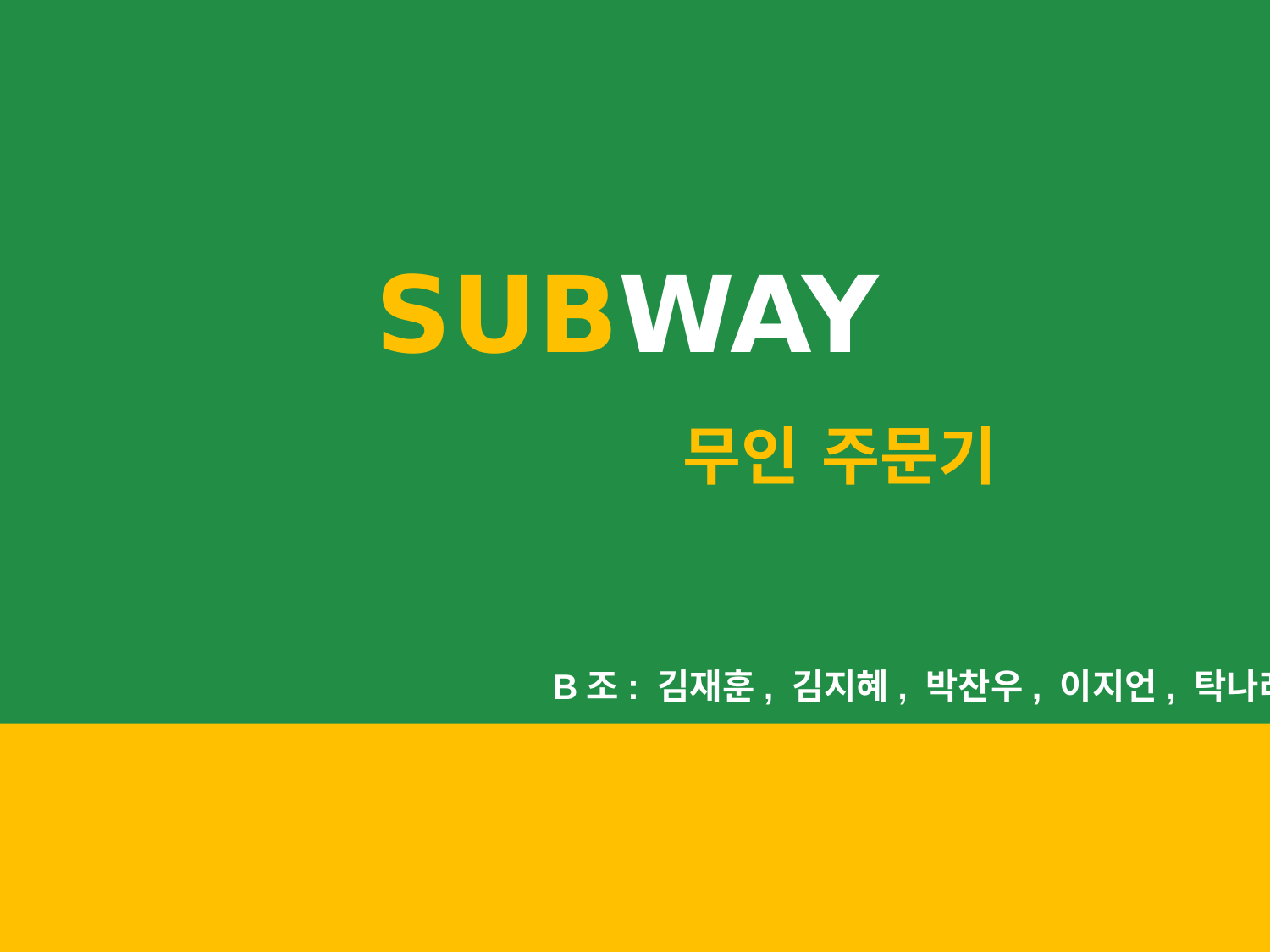

# SUBWAY
                    무인 주문기
B조: 김재훈, 김지혜, 박찬우, 이지언, 탁나래